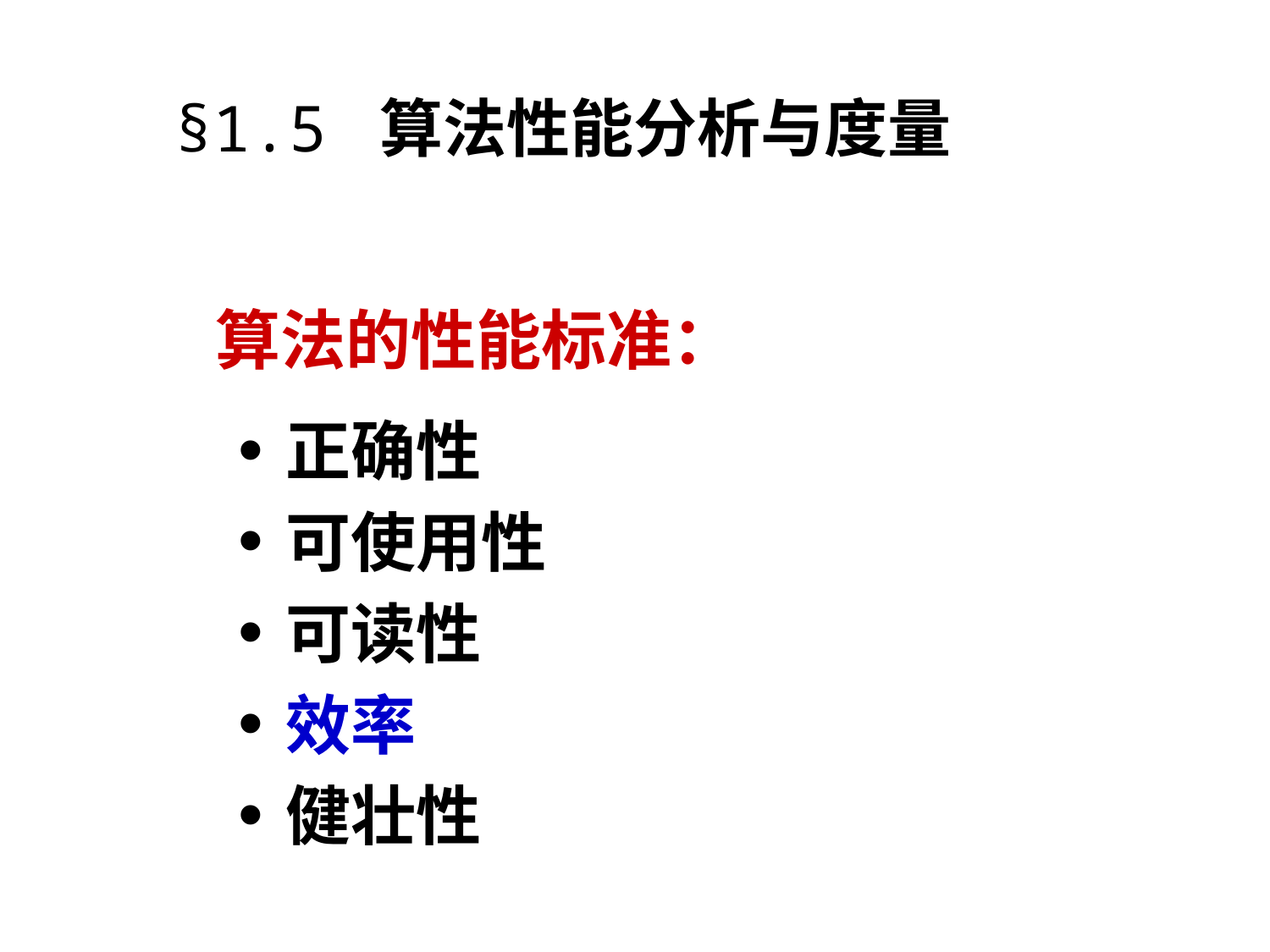

§1.5 算法性能分析与度量
算法的性能标准：
正确性
可使用性
可读性
效率
健壮性